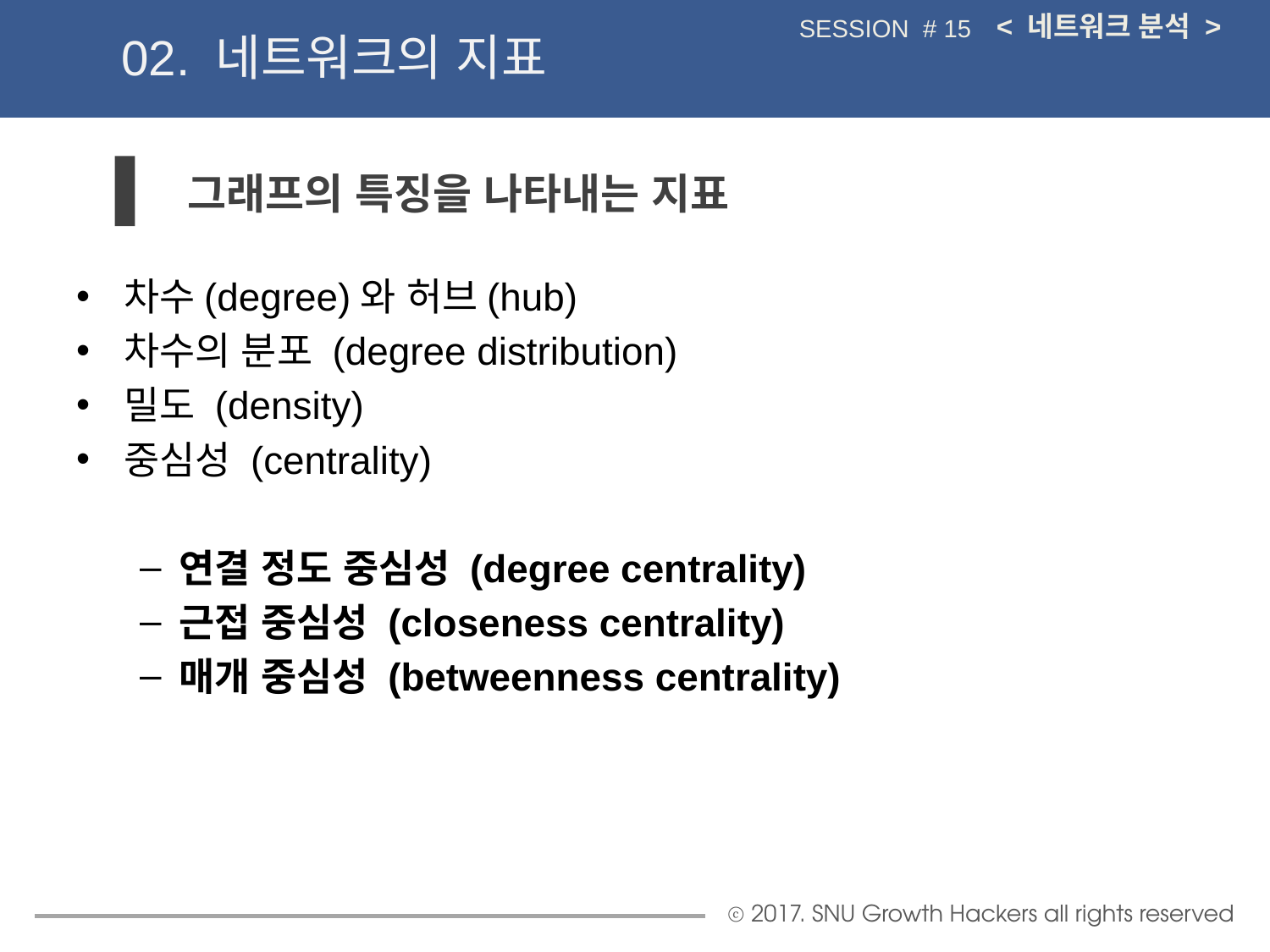

< 네트워크 분석 >
SESSION  # 15
02. 네트워크의 지표

그래프의 특징을 나타내는 지표
차수(degree)와 허브(hub)
차수의 분포 (degree distribution)
밀도 (density)
중심성 (centrality)

연결 정도 중심성 (degree centrality)
근접 중심성 (closeness centrality)
매개 중심성 (betweenness centrality)
ⓒ 2017. SNU Growth Hackers all rights reserved